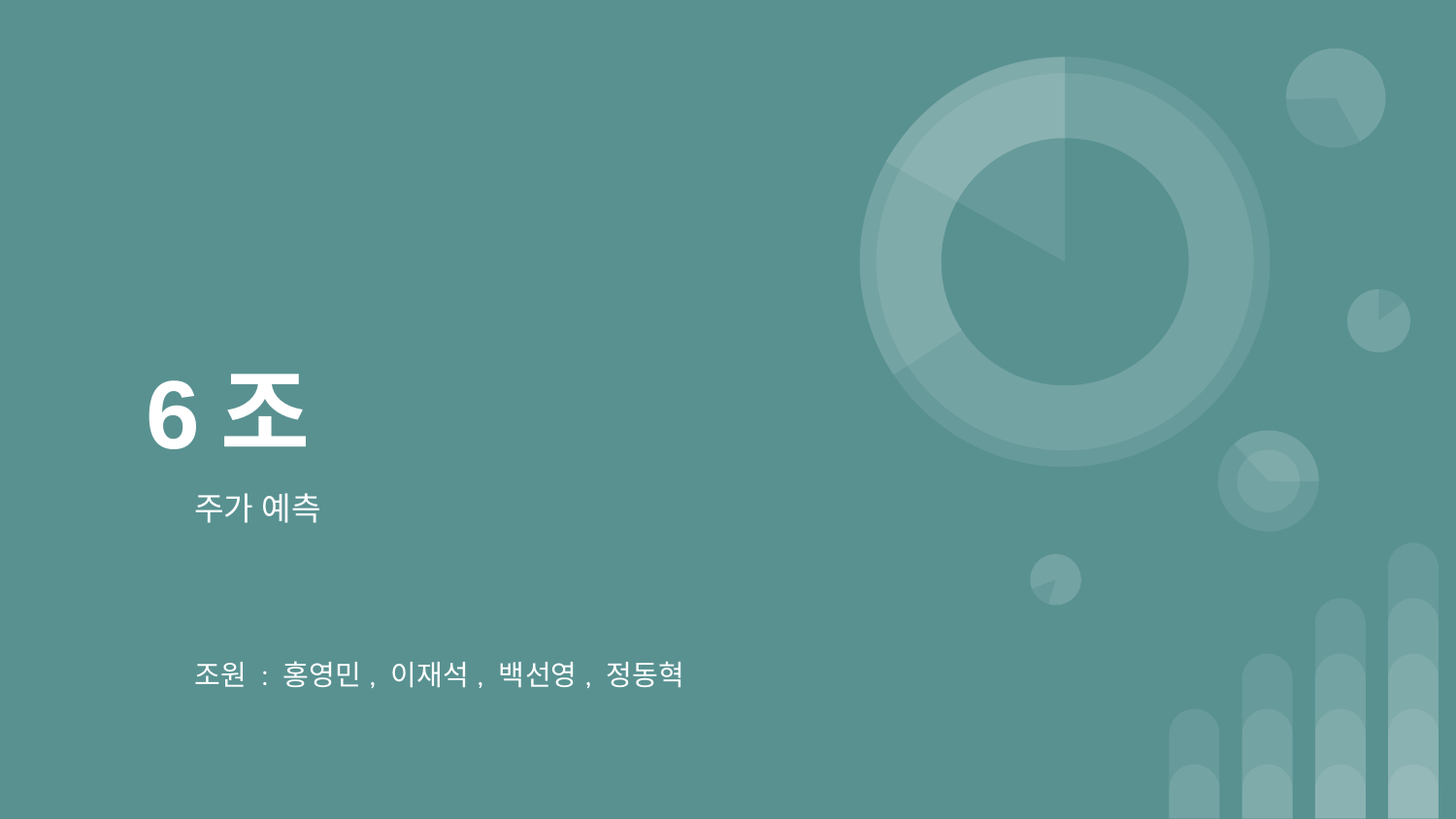

# 6조
주가 예측
조원 : 홍영민, 이재석, 백선영, 정동혁